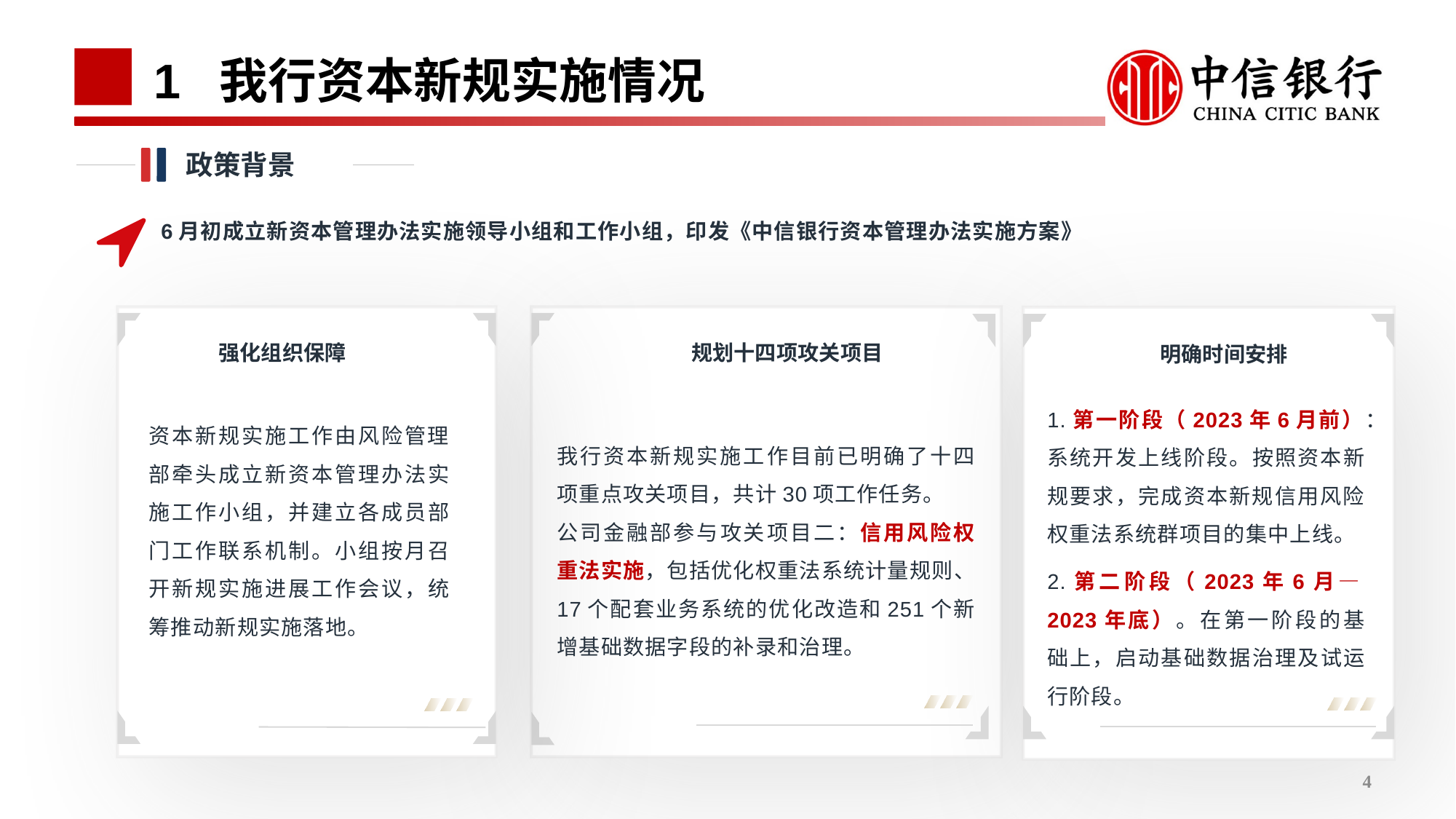

# 1  我行资本新规实施情况
政策背景

6月初成立新资本管理办法实施领导小组和工作小组，印发《中信银行资本管理办法实施方案》

强化组织保障
资本新规实施工作由风险管理部牵头成立新资本管理办法实施工作小组，并建立各成员部门工作联系机制。小组按月召开新规实施进展工作会议，统筹推动新规实施落地。

规划十四项攻关项目
明确时间安排

我行资本新规实施工作目前已明确了十四项重点攻关项目，共计30项工作任务。
公司金融部参与攻关项目二：信用风险权重法实施，包括优化权重法系统计量规则、17个配套业务系统的优化改造和251个新增基础数据字段的补录和治理。
1.第一阶段（2023年6月前）：系统开发上线阶段。按照资本新规要求，完成资本新规信用风险权重法系统群项目的集中上线。
2.第二阶段（2023年6月—2023年底）。在第一阶段的基础上，启动基础数据治理及试运行阶段。

4